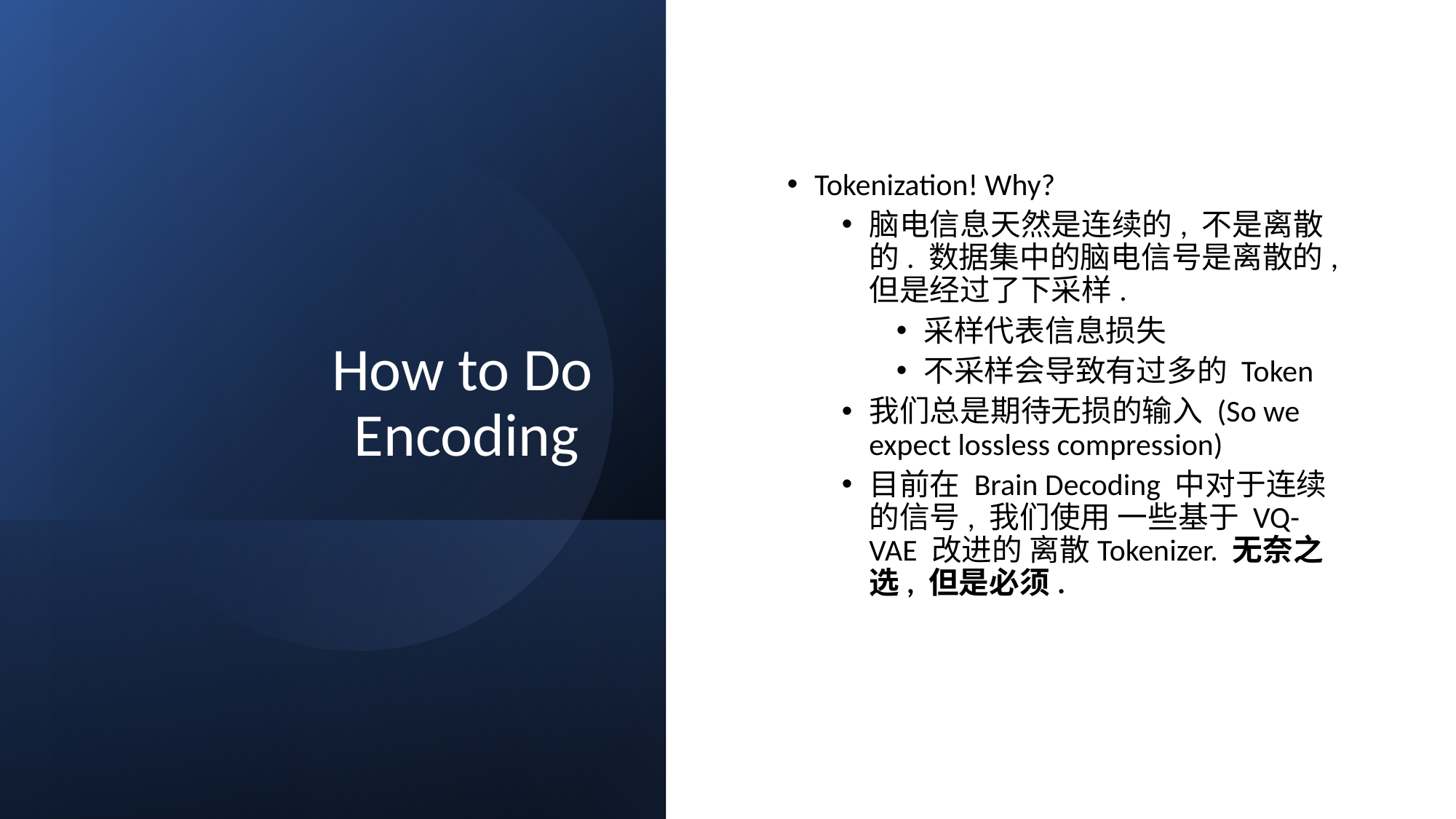

# How to Do Encoding

Tokenization! Why?
脑电信息天然是连续的, 不是离散的. 数据集中的脑电信号是离散的, 但是经过了下采样.
采样代表信息损失
不采样会导致有过多的 Token
我们总是期待无损的输入 (So we expect lossless compression)
目前在 Brain Decoding 中对于连续的信号, 我们使用 一些基于 VQ-VAE 改进的 离散Tokenizer. 无奈之选, 但是必须.